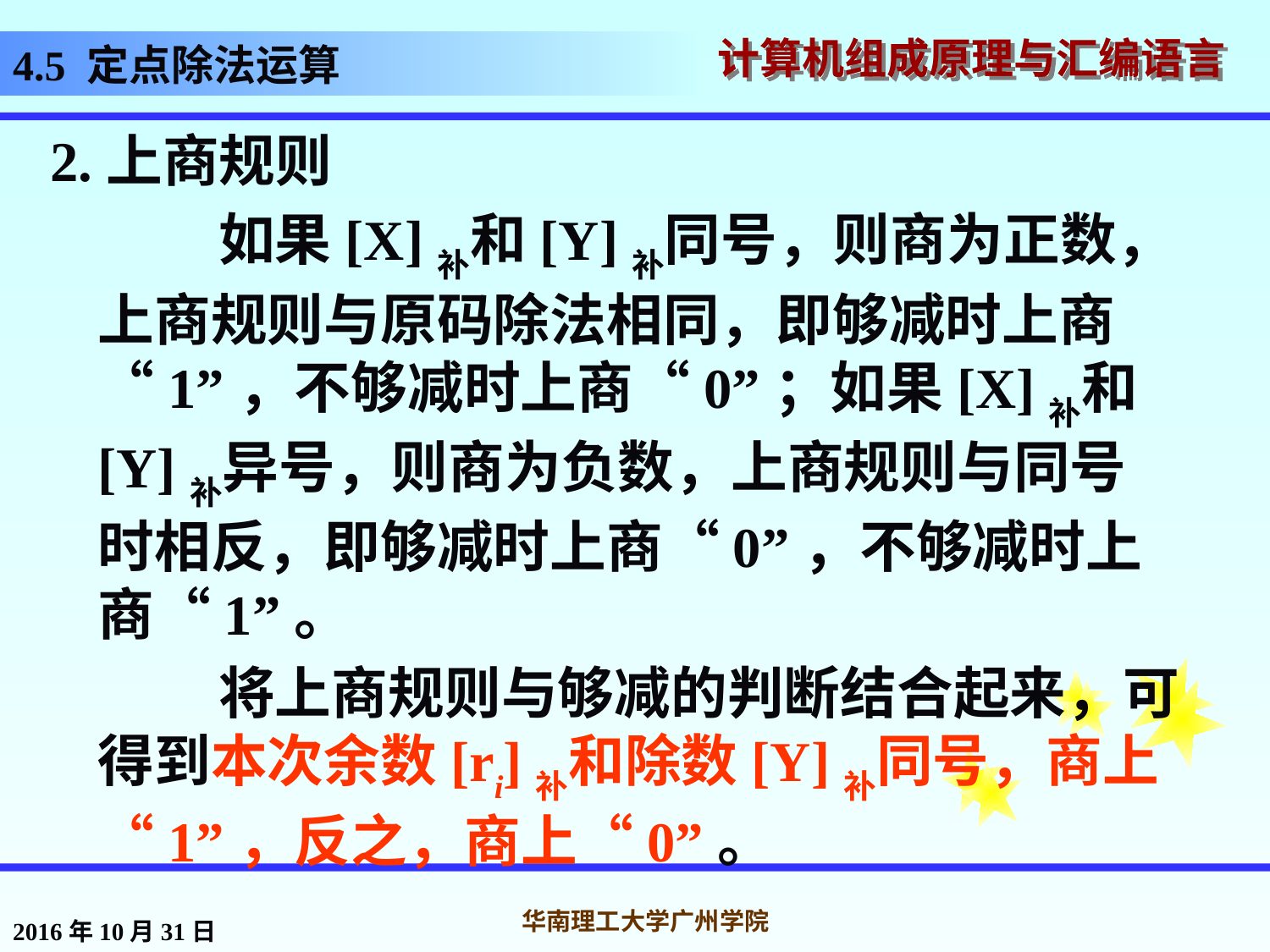

# 4.5 定点除法运算
2.上商规则
            如果[X]补和[Y]补同号，则商为正数，上商规则与原码除法相同，即够减时上商“1”，不够减时上商“0”；如果[X]补和[Y]补异号，则商为负数，上商规则与同号时相反，即够减时上商“0”，不够减时上商“1”。
            将上商规则与够减的判断结合起来，可得到本次余数[ri]补和除数[Y]补同号，商上“1”，反之，商上“0”。
2016年10月31日
华南理工大学广州学院